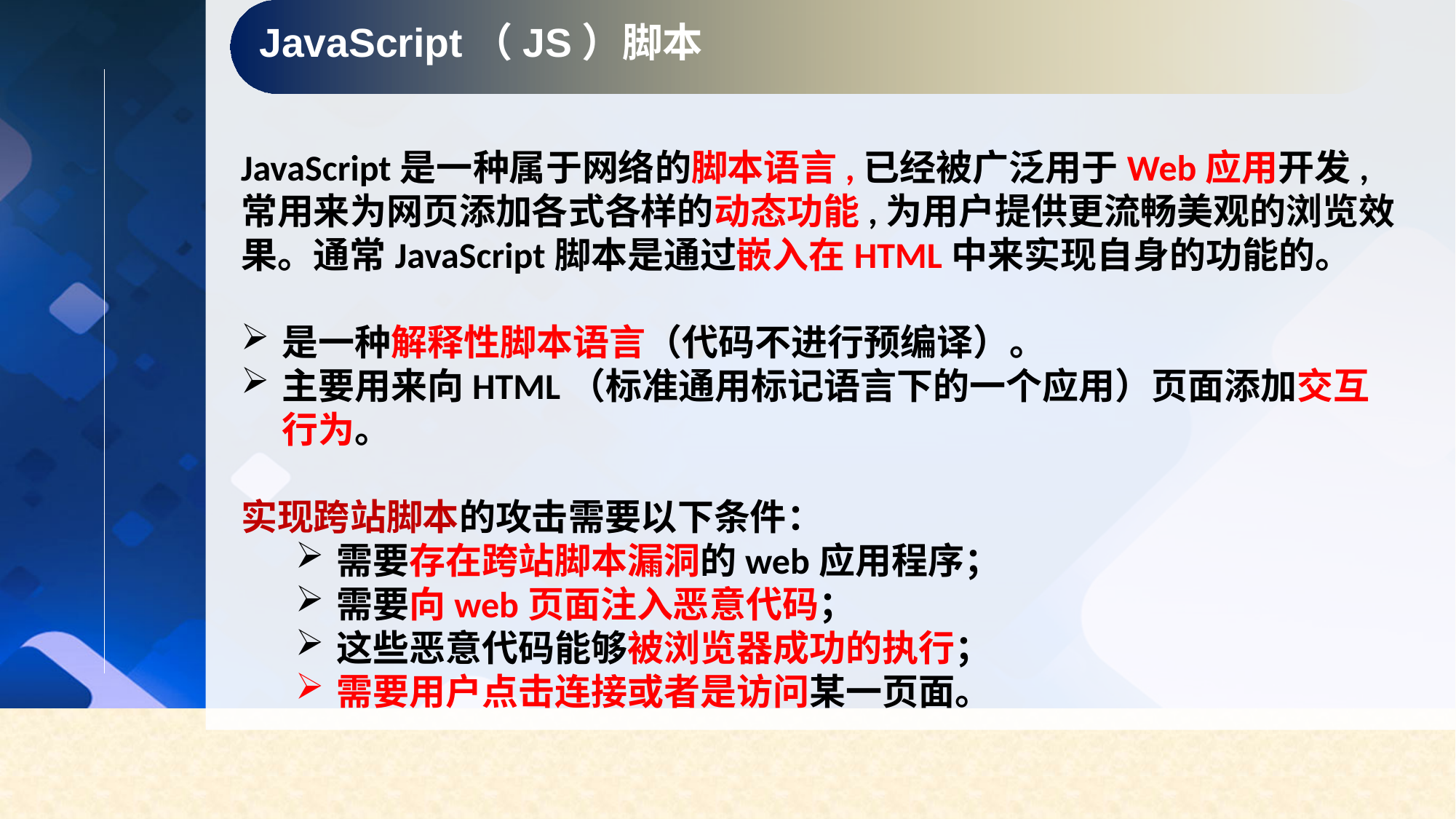

JavaScript（JS）脚本
JavaScript是一种属于网络的脚本语言,已经被广泛用于Web应用开发,常用来为网页添加各式各样的动态功能,为用户提供更流畅美观的浏览效果。通常JavaScript脚本是通过嵌入在HTML中来实现自身的功能的。

是一种解释性脚本语言（代码不进行预编译）。
主要用来向HTML（标准通用标记语言下的一个应用）页面添加交互行为。

实现跨站脚本的攻击需要以下条件：
需要存在跨站脚本漏洞的web应用程序；
需要向web页面注入恶意代码；
这些恶意代码能够被浏览器成功的执行；
需要用户点击连接或者是访问某一页面。